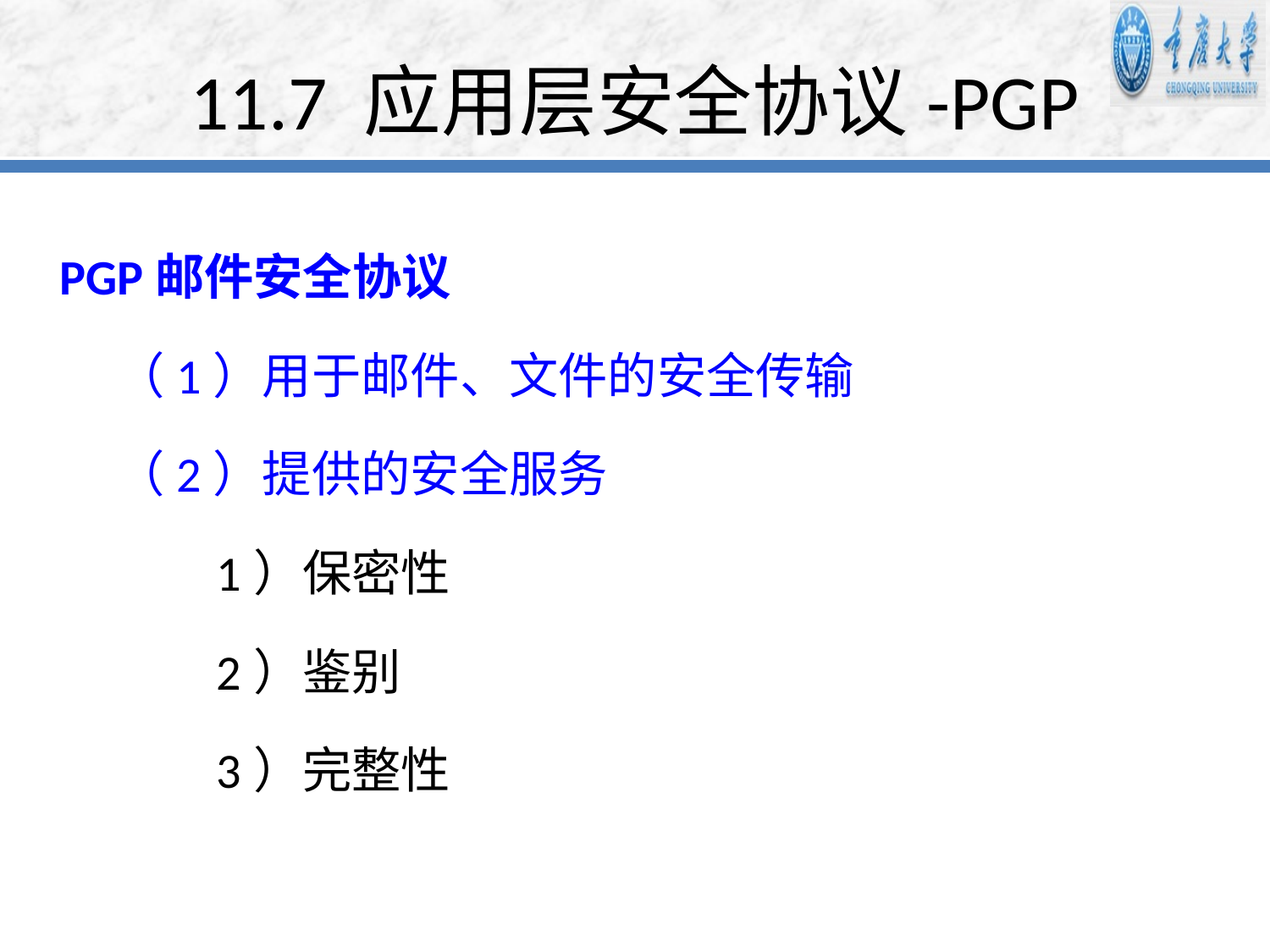

# 11.7 应用层安全协议-PGP
PGP邮件安全协议
    （1）用于邮件、文件的安全传输
    （2）提供的安全服务
              1）保密性
              2）鉴别
              3）完整性